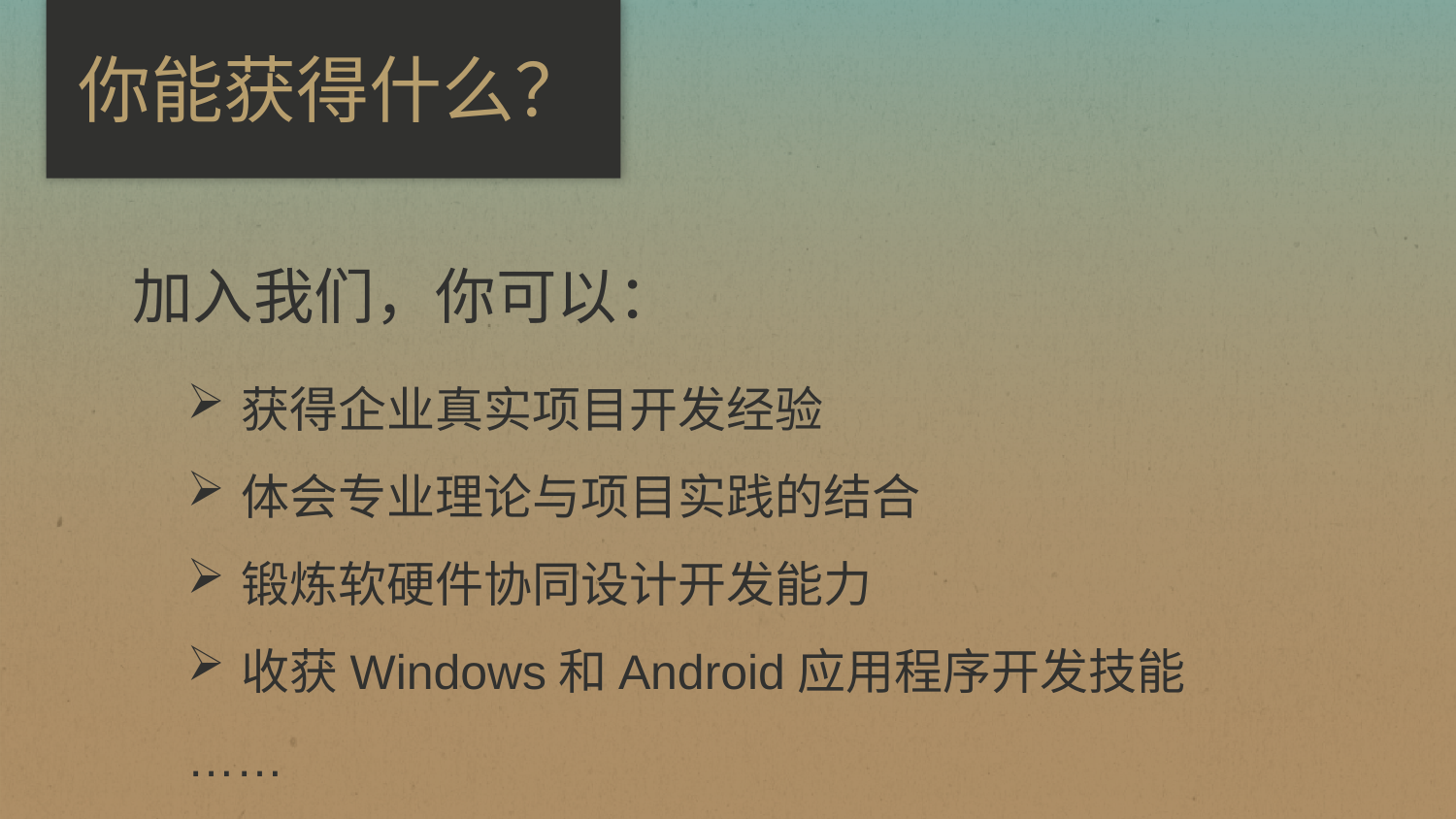

# 你能获得什么？
加入我们，你可以：
获得企业真实项目开发经验
体会专业理论与项目实践的结合
锻炼软硬件协同设计开发能力
收获Windows和Android应用程序开发技能
……